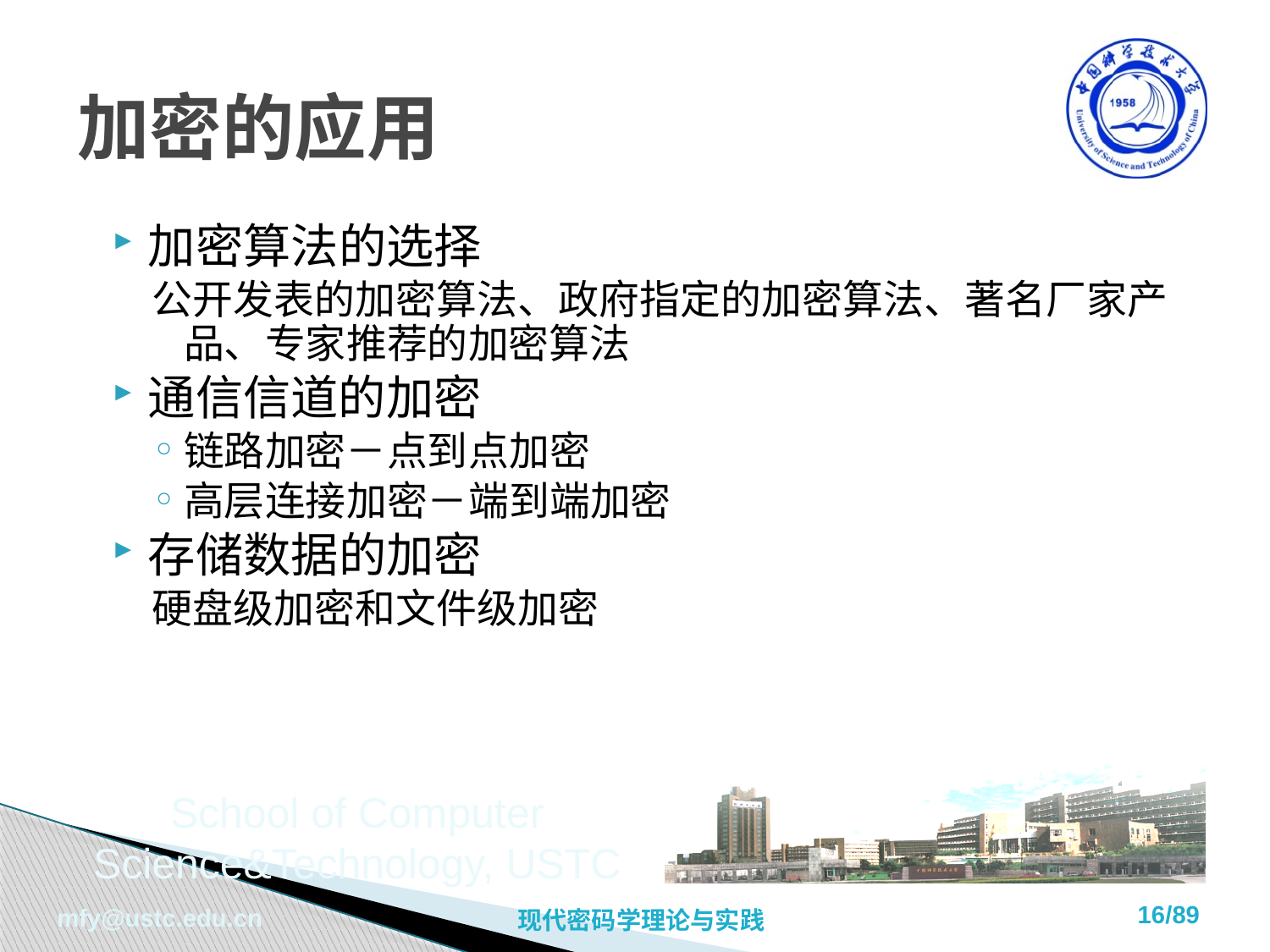

# 加密的应用
加密算法的选择
公开发表的加密算法、政府指定的加密算法、著名厂家产品、专家推荐的加密算法
通信信道的加密
链路加密－点到点加密
高层连接加密－端到端加密
存储数据的加密
硬盘级加密和文件级加密